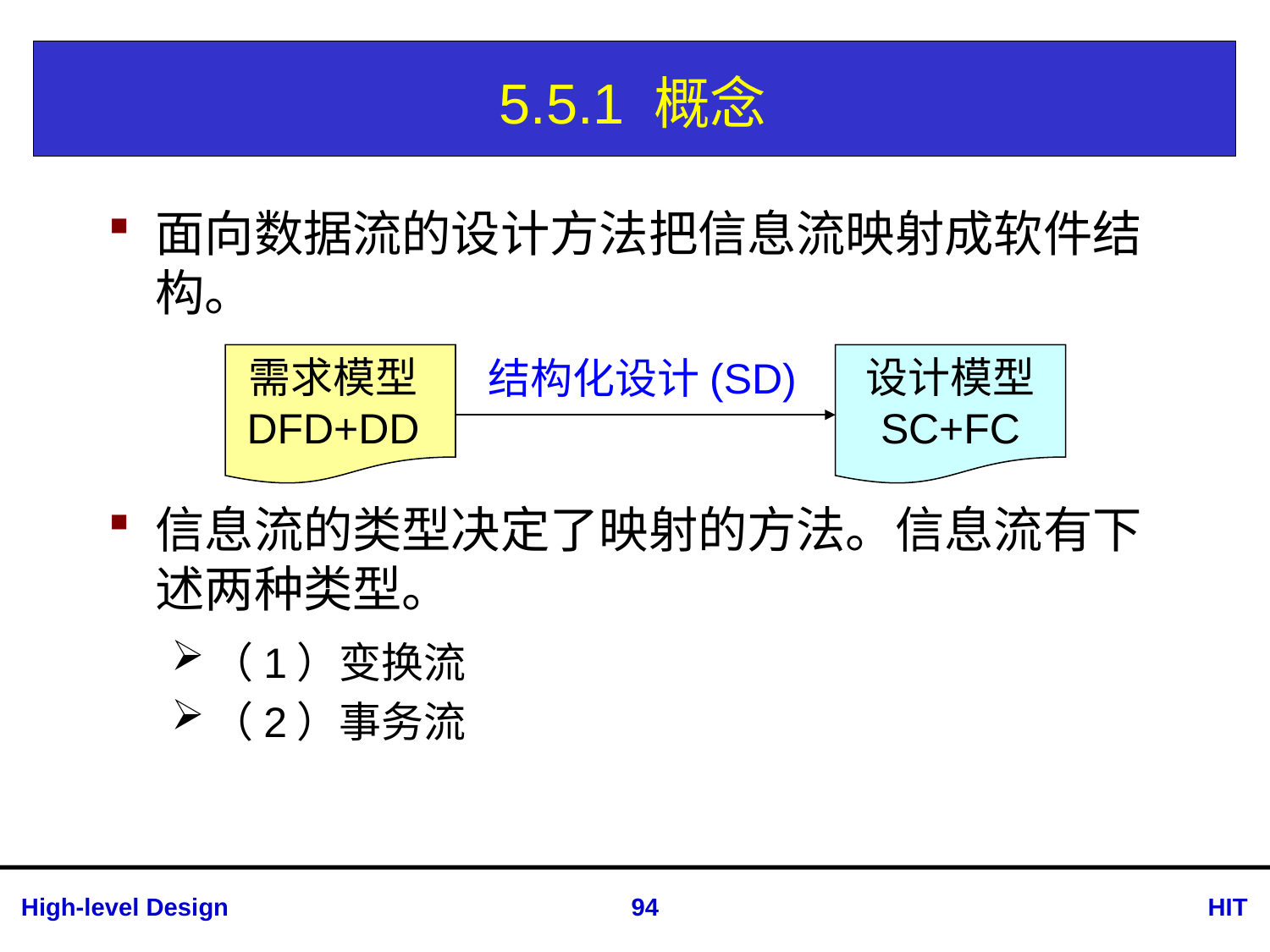

# 5.5.1 概念
面向数据流的设计方法把信息流映射成软件结构。

信息流的类型决定了映射的方法。信息流有下述两种类型。
（1）变换流
（2）事务流

需求模型
DFD+DD

设计模型
SC+FC

结构化设计(SD)